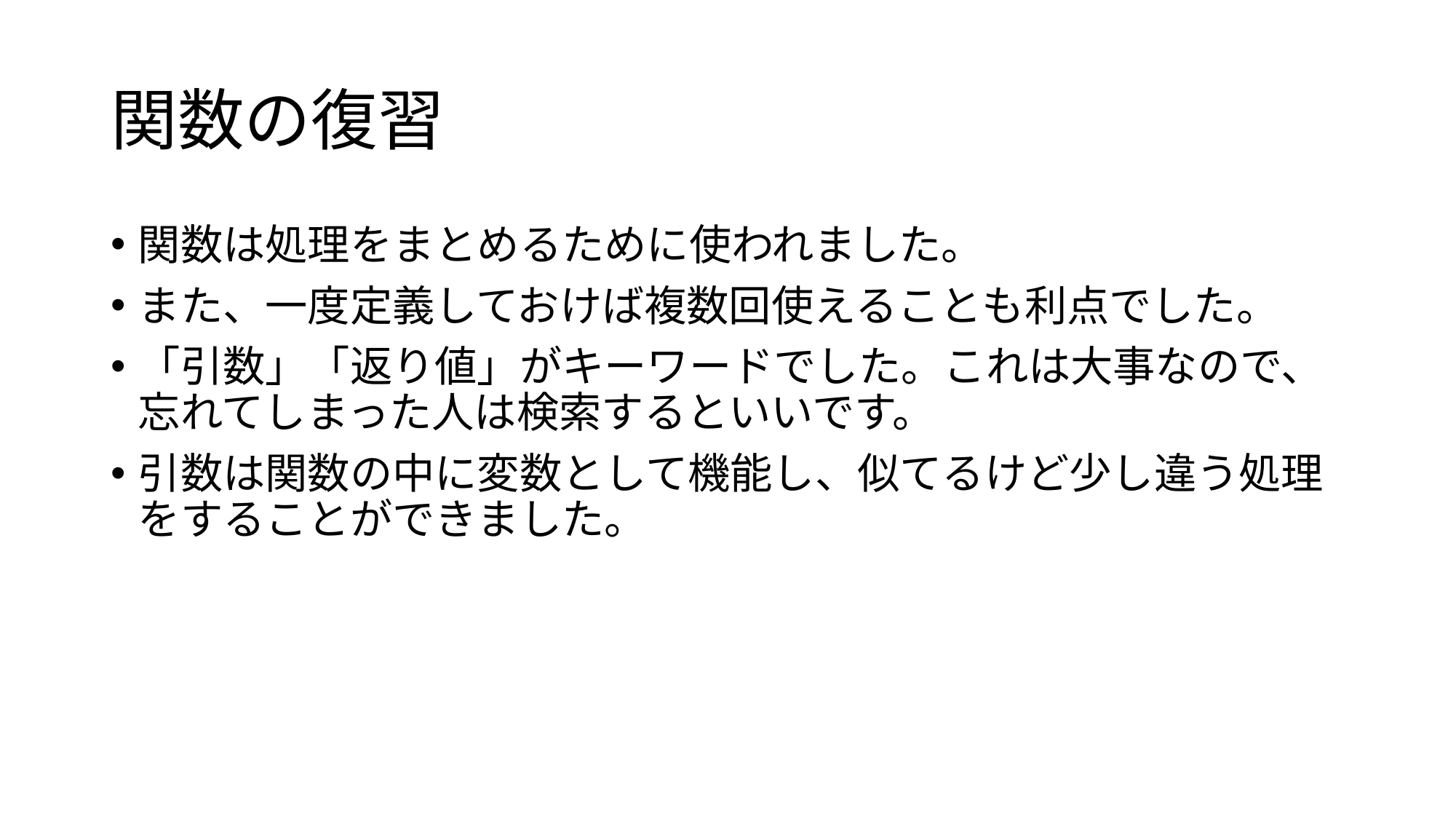

# 関数の復習
関数は処理をまとめるために使われました。
また、一度定義しておけば複数回使えることも利点でした。
「引数」「返り値」がキーワードでした。これは大事なので、忘れてしまった人は検索するといいです。
引数は関数の中に変数として機能し、似てるけど少し違う処理をすることができました。